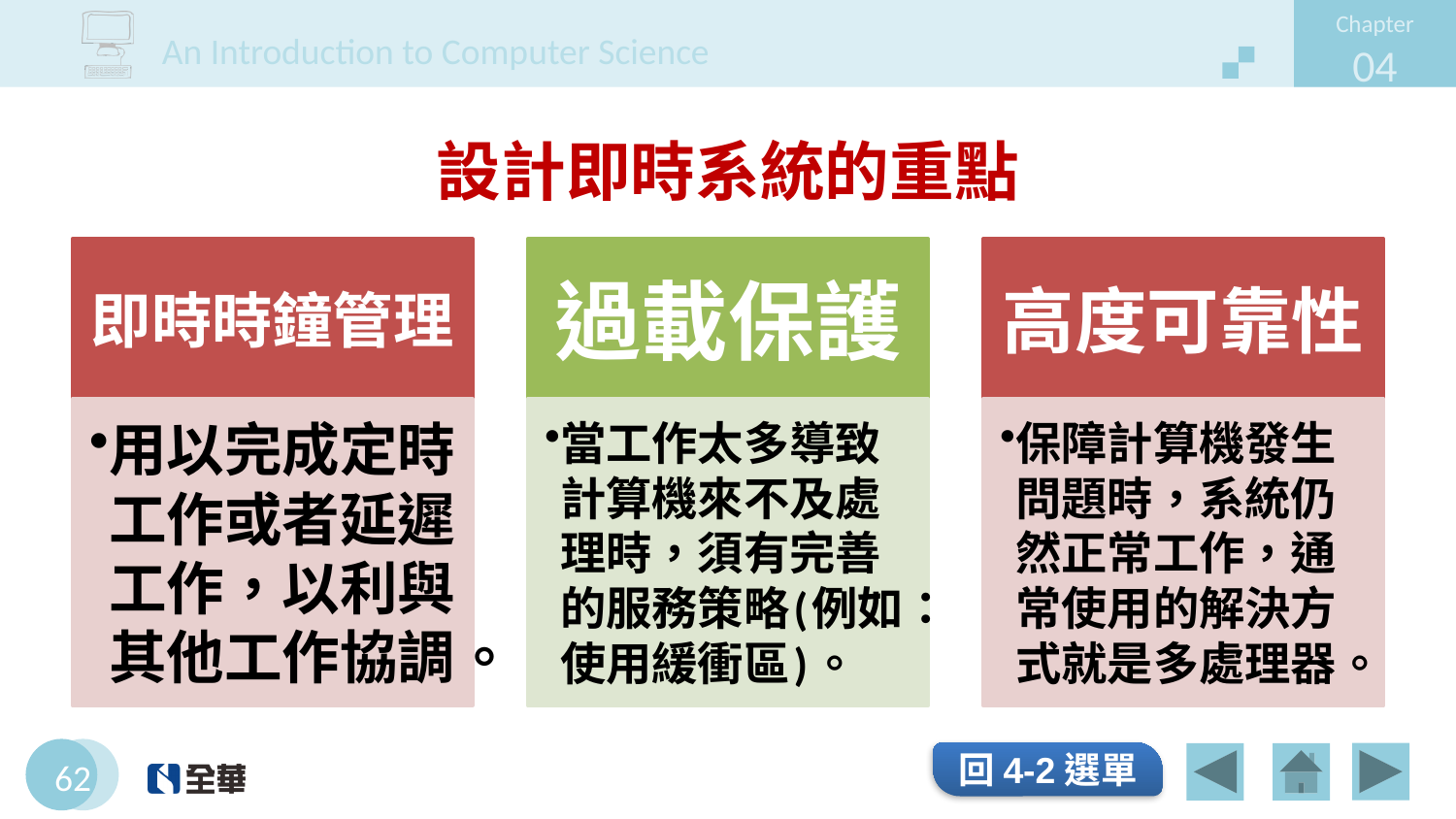

# 設計即時系統的重點
即時時鐘管理
過載保護
高度可靠性
保障計算機發生問題時，系統仍然正常工作，通常使用的解決方式就是多處理器。
回4-2選單